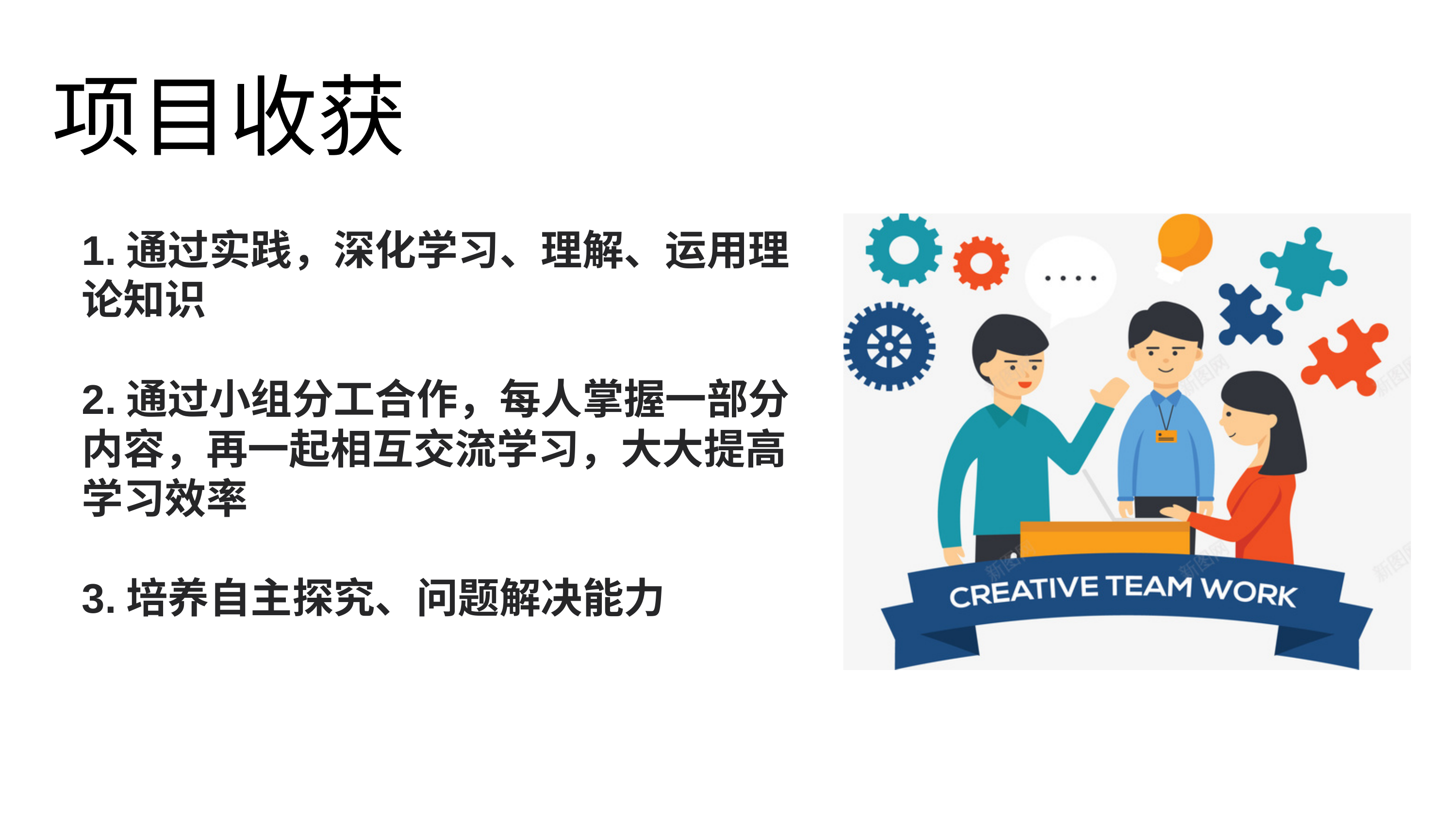

项目收获

1.通过实践，深化学习、理解、运用理论知识

2.通过小组分工合作，每人掌握一部分内容，再一起相互交流学习，大大提高学习效率

3.培养自主探究、问题解决能力